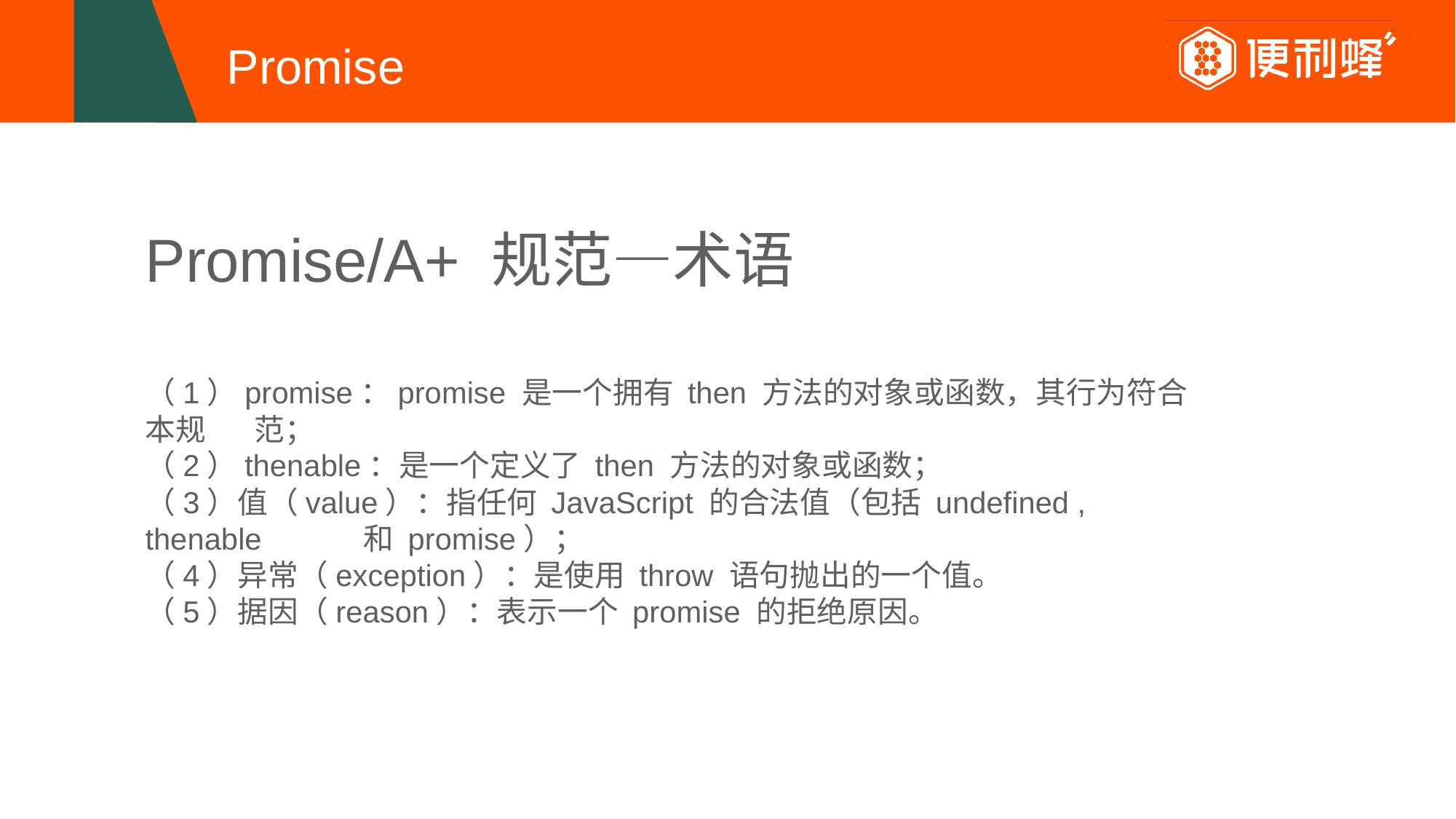

# Promise
Promise/A+ 规范—术语
（1）promise：promise 是一个拥有 then 方法的对象或函数，其行为符合本规	范；
（2）thenable：是一个定义了 then 方法的对象或函数；
（3）值（value）：指任何 JavaScript 的合法值（包括 undefined , thenable 	和 promise）；
（4）异常（exception）：是使用 throw 语句抛出的一个值。
（5）据因（reason）：表示一个 promise 的拒绝原因。